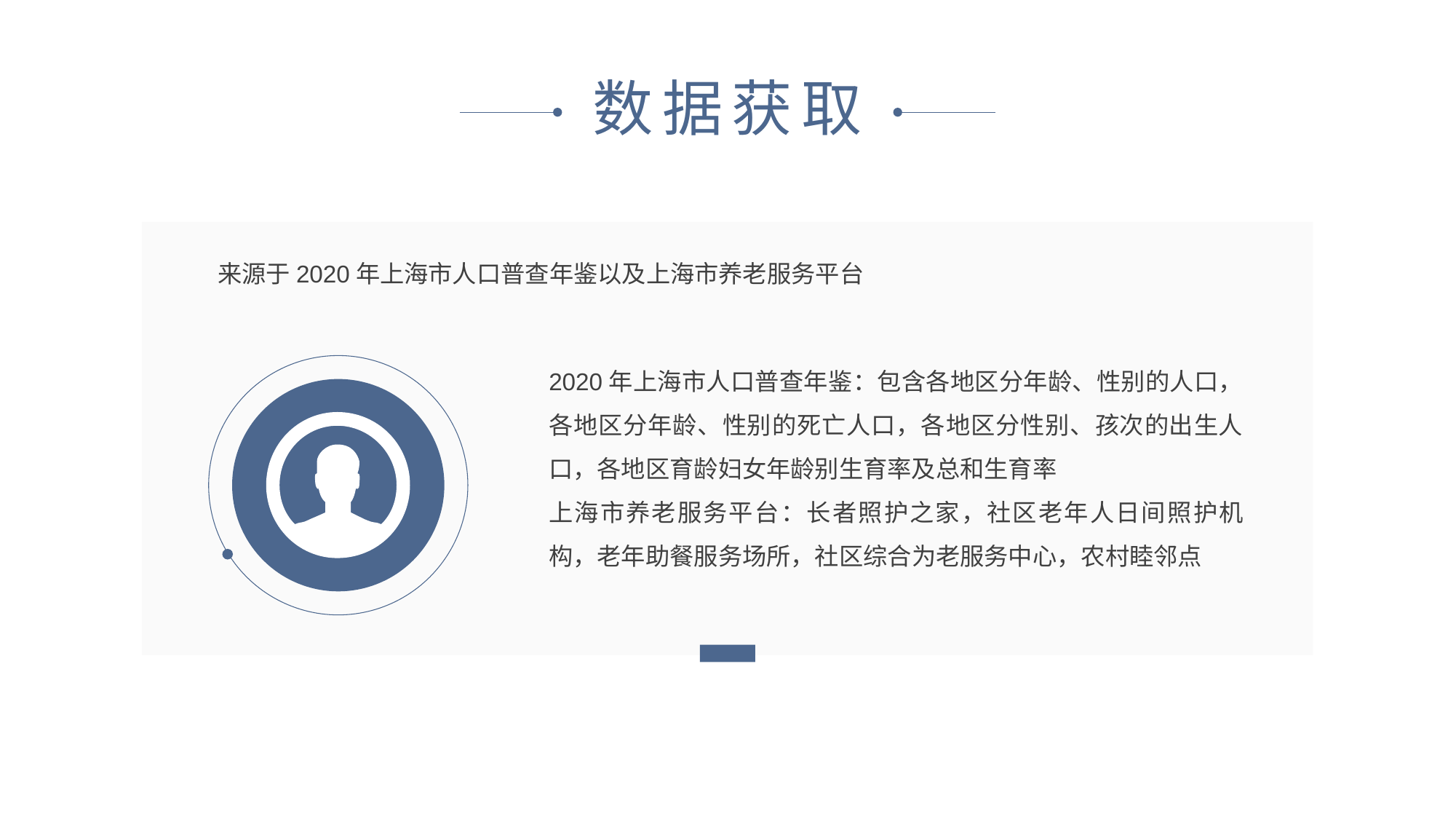

数据获取

来源于2020年上海市人口普查年鉴以及上海市养老服务平台
2020年上海市人口普查年鉴：包含各地区分年龄、性别的人口，各地区分年龄、性别的死亡人口，各地区分性别、孩次的出生人口，各地区育龄妇女年龄别生育率及总和生育率
上海市养老服务平台：长者照护之家，社区老年人日间照护机构，老年助餐服务场所，社区综合为老服务中心，农村睦邻点